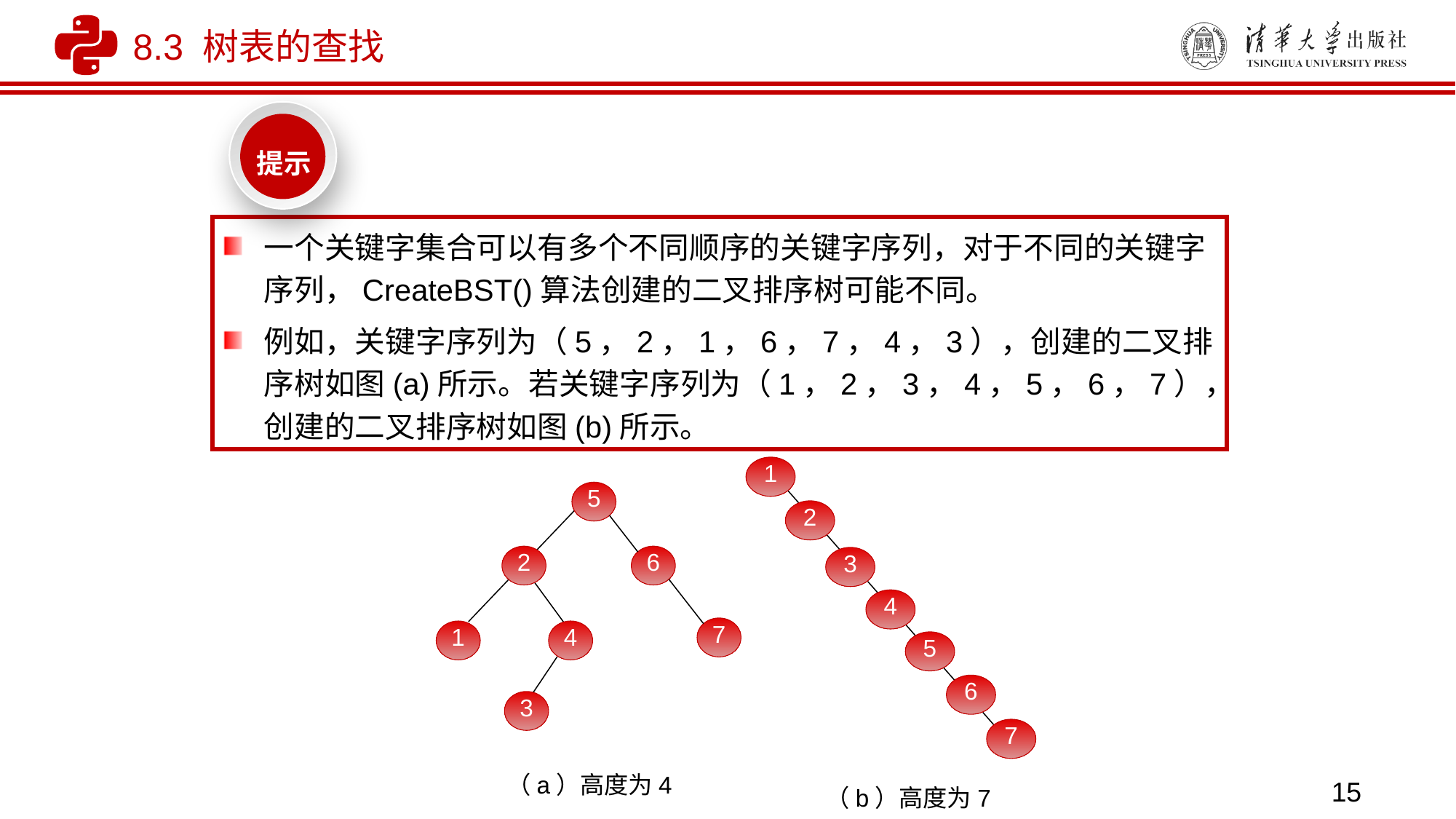

8.3 树表的查找

提示
一个关键字集合可以有多个不同顺序的关键字序列，对于不同的关键字序列，CreateBST()算法创建的二叉排序树可能不同。
例如，关键字序列为（5，2，1，6，7，4，3），创建的二叉排序树如图(a)所示。若关键字序列为（1，2，3，4，5，6，7），创建的二叉排序树如图(b)所示。
1

2
3
4
5
6
7
（b）高度为7
5

2
6

7
1
4

3
（a）高度为4
15